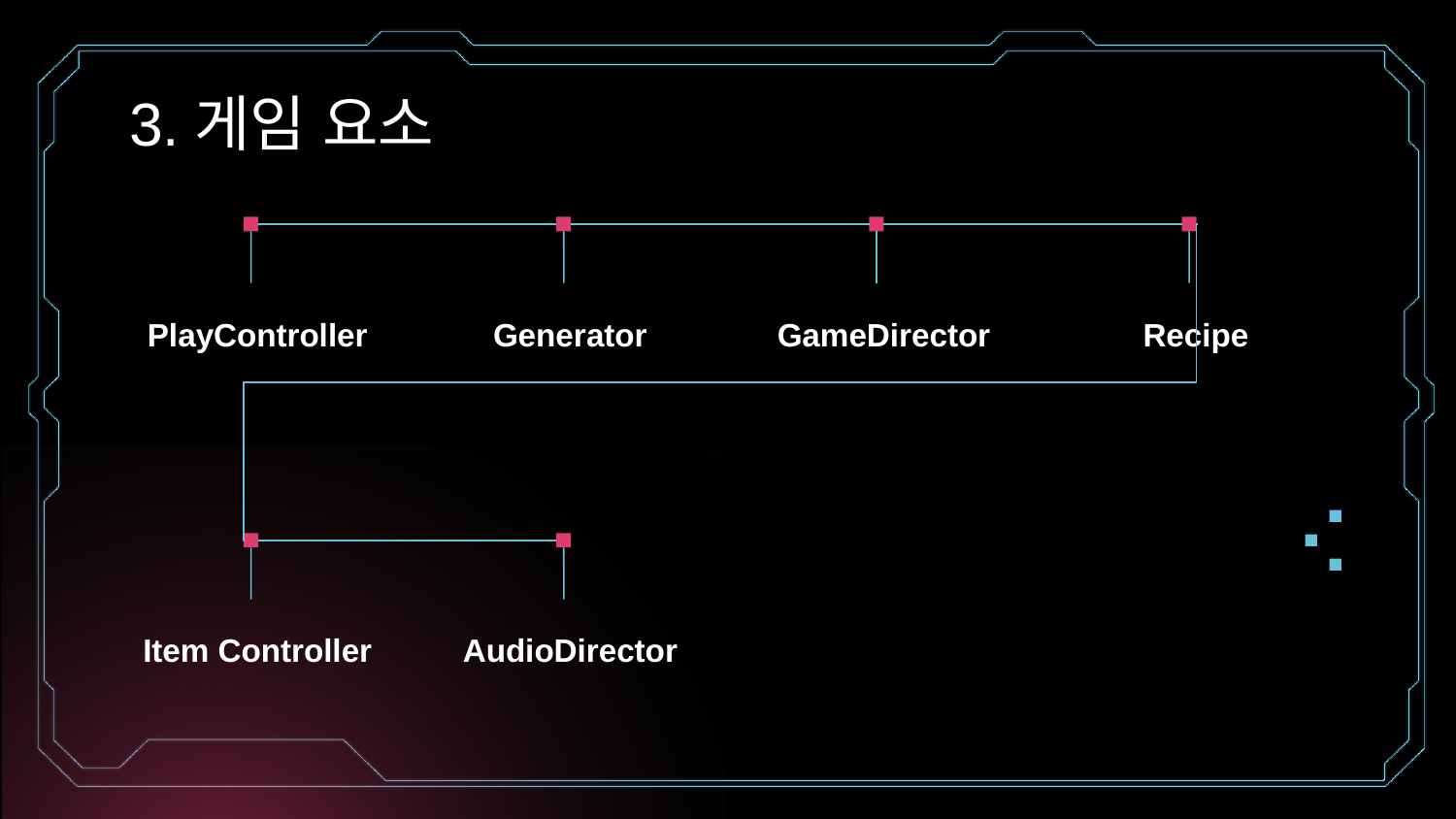

# 3.게임 요소

PlayController
Generator
Recipe
GameDirector

AudioDirector
Item Controller